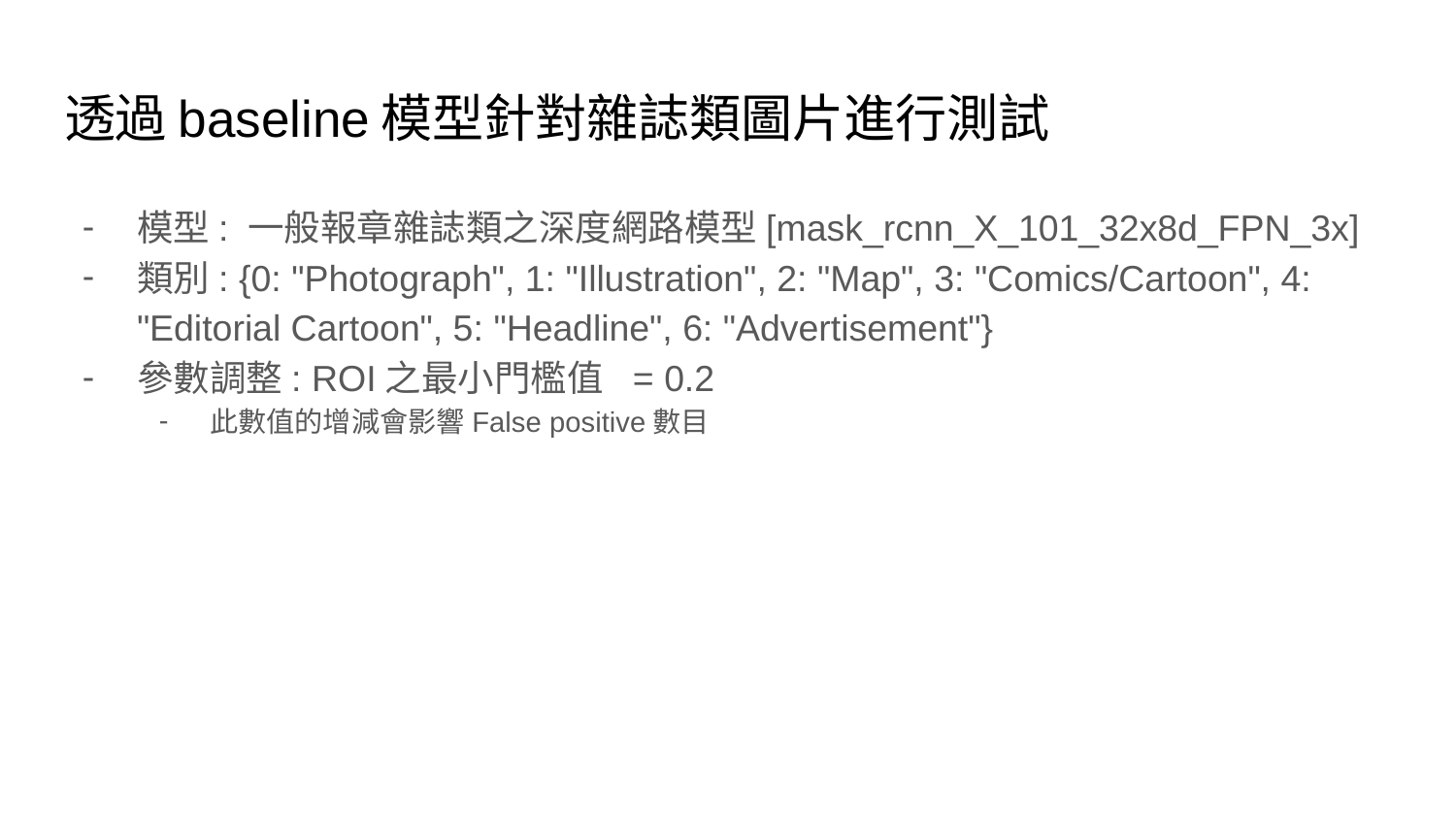

# 透過baseline模型針對雜誌類圖片進行測試
模型: 一般報章雜誌類之深度網路模型[mask_rcnn_X_101_32x8d_FPN_3x]
類別: {0: "Photograph", 1: "Illustration", 2: "Map", 3: "Comics/Cartoon", 4: "Editorial Cartoon", 5: "Headline", 6: "Advertisement"}
參數調整: ROI之最小門檻值  = 0.2
此數值的增減會影響False positive數目